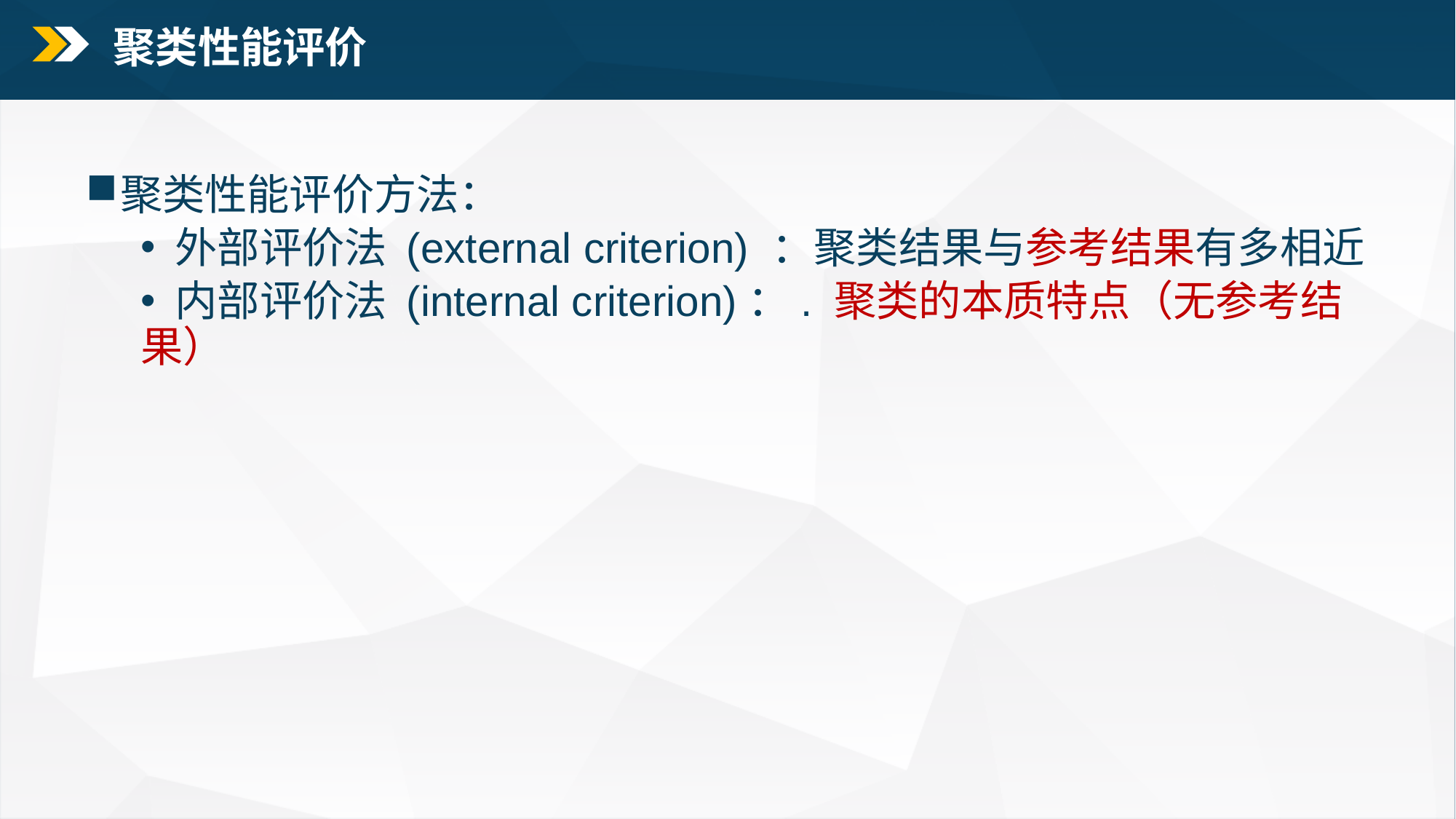

聚类性能评价
聚类性能评价方法：
 外部评价法 (external criterion) ：聚类结果与参考结果有多相近
 内部评价法 (internal criterion)：. 聚类的本质特点（无参考结果）